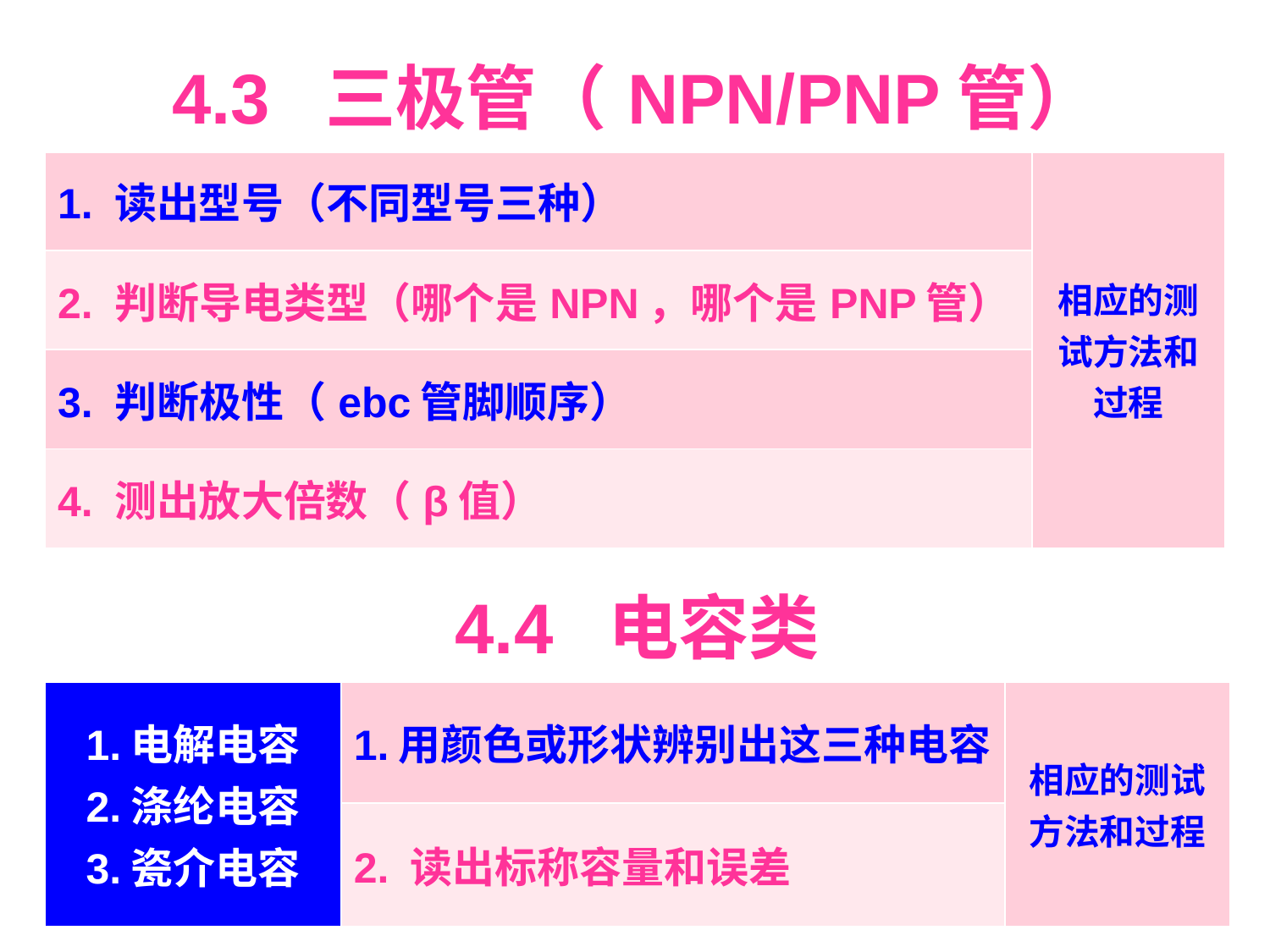

| 4.3 三极管（NPN/PNP管） |  |
| --- | --- |
| 1. 读出型号（不同型号三种） | 相应的测试方法和过程 |
| 2. 判断导电类型（哪个是NPN，哪个是PNP管） |  |
| 3. 判断极性（ebc管脚顺序） |  |
| 4. 测出放大倍数（β值） |  |
| 4.4 电容类 |  |  |
| --- | --- | --- |
| 1.电解电容 2.涤纶电容 3.瓷介电容 | 1.用颜色或形状辨别出这三种电容 | 相应的测试方法和过程 |
|  | 2. 读出标称容量和误差 |  |